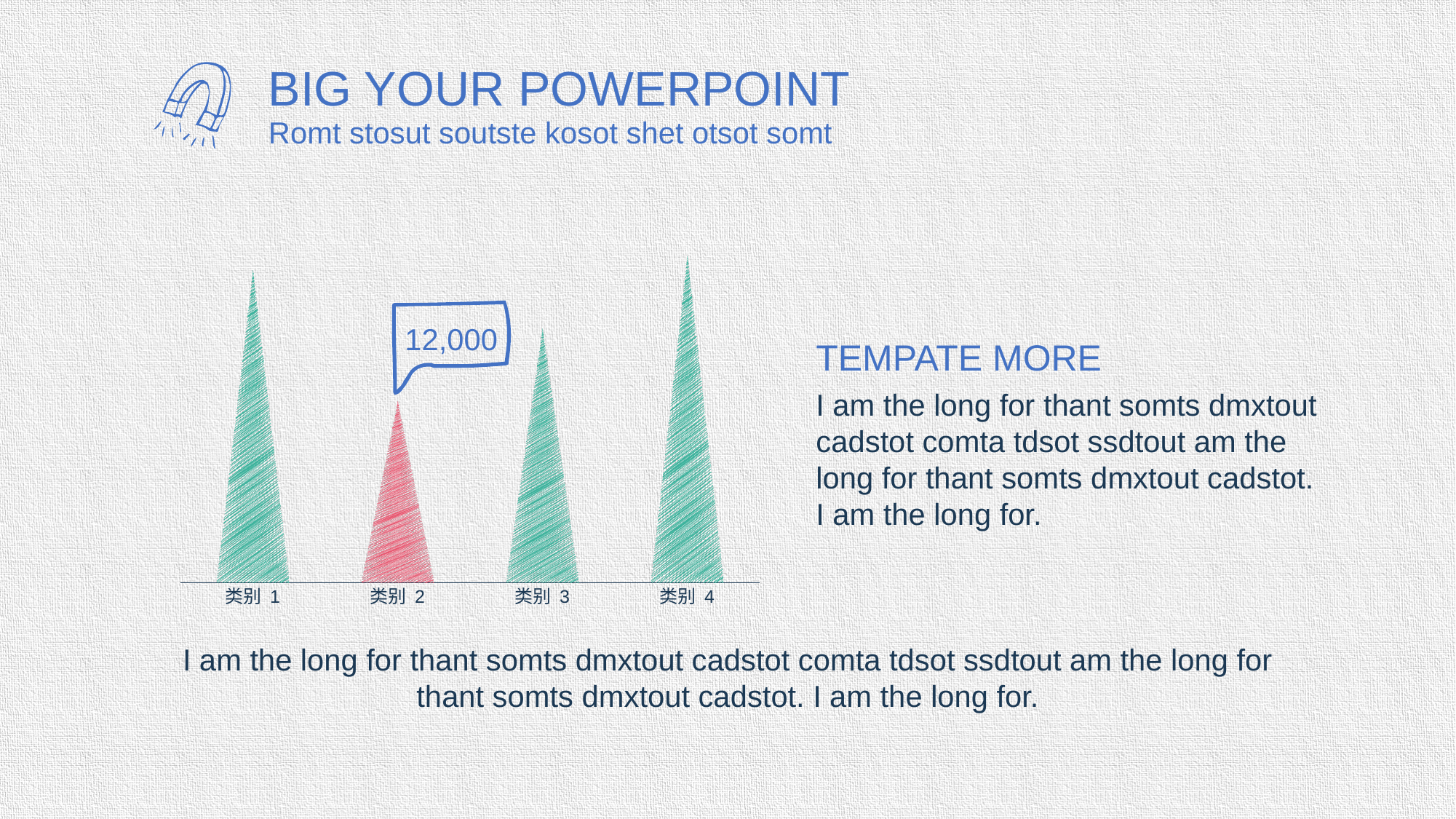

BIG YOUR POWERPOINT
Romt stosut soutste kosot shet otsot somt

### Chart

| Category | 系列 1 |
|---|---|
| 类别 1 | 4.3 |
| 类别 2 | 2.5 |
| 类别 3 | 3.5 |
| 类别 4 | 4.5 |
12,000
TEMPATE MORE
I am the long for thant somts dmxtout cadstot comta tdsot ssdtout am the long for thant somts dmxtout cadstot. I am the long for.
I am the long for thant somts dmxtout cadstot comta tdsot ssdtout am the long for thant somts dmxtout cadstot. I am the long for.